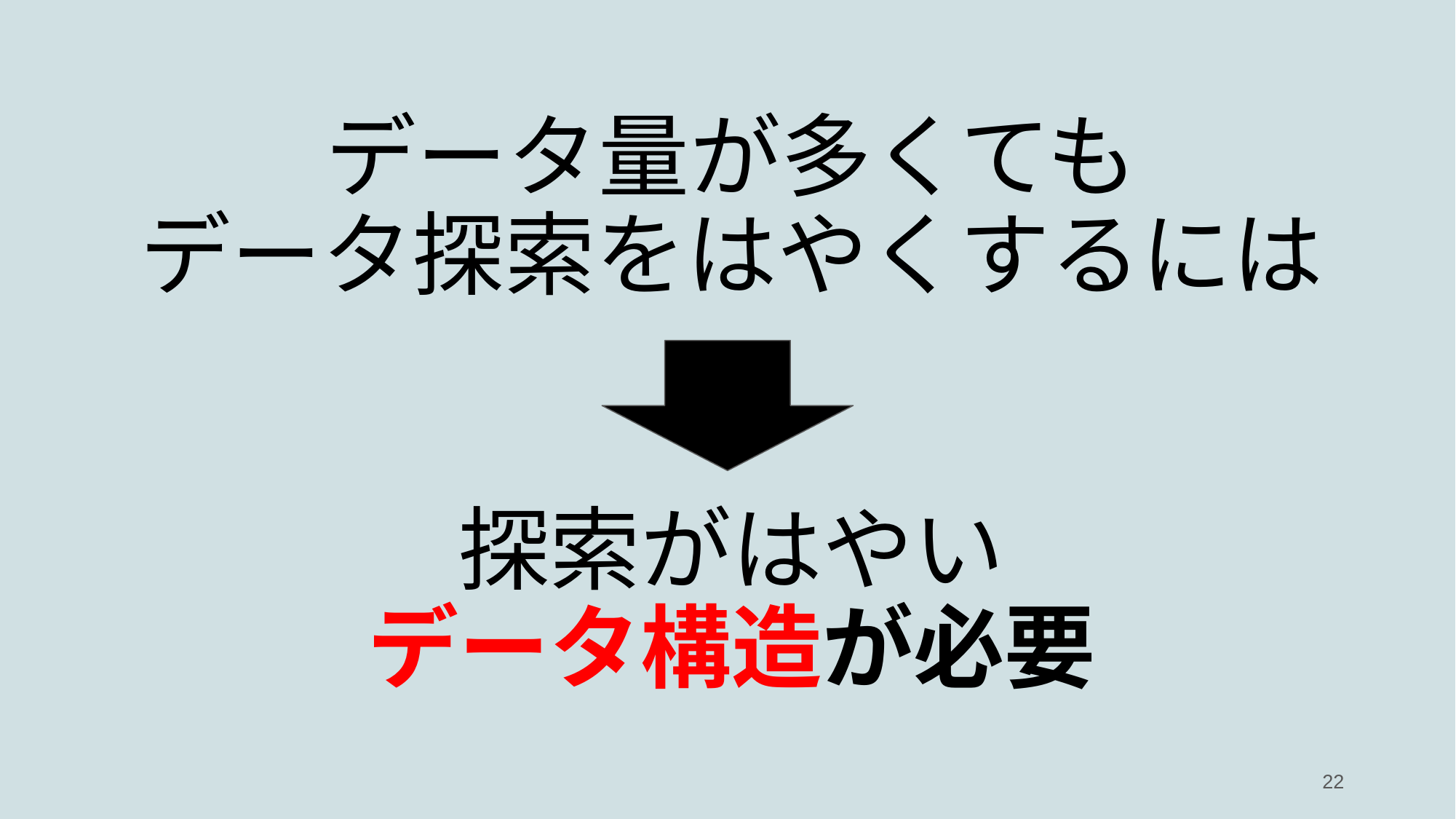

# データ量が多くても
データ探索をはやくするには

探索がはやい
データ構造が必要

22